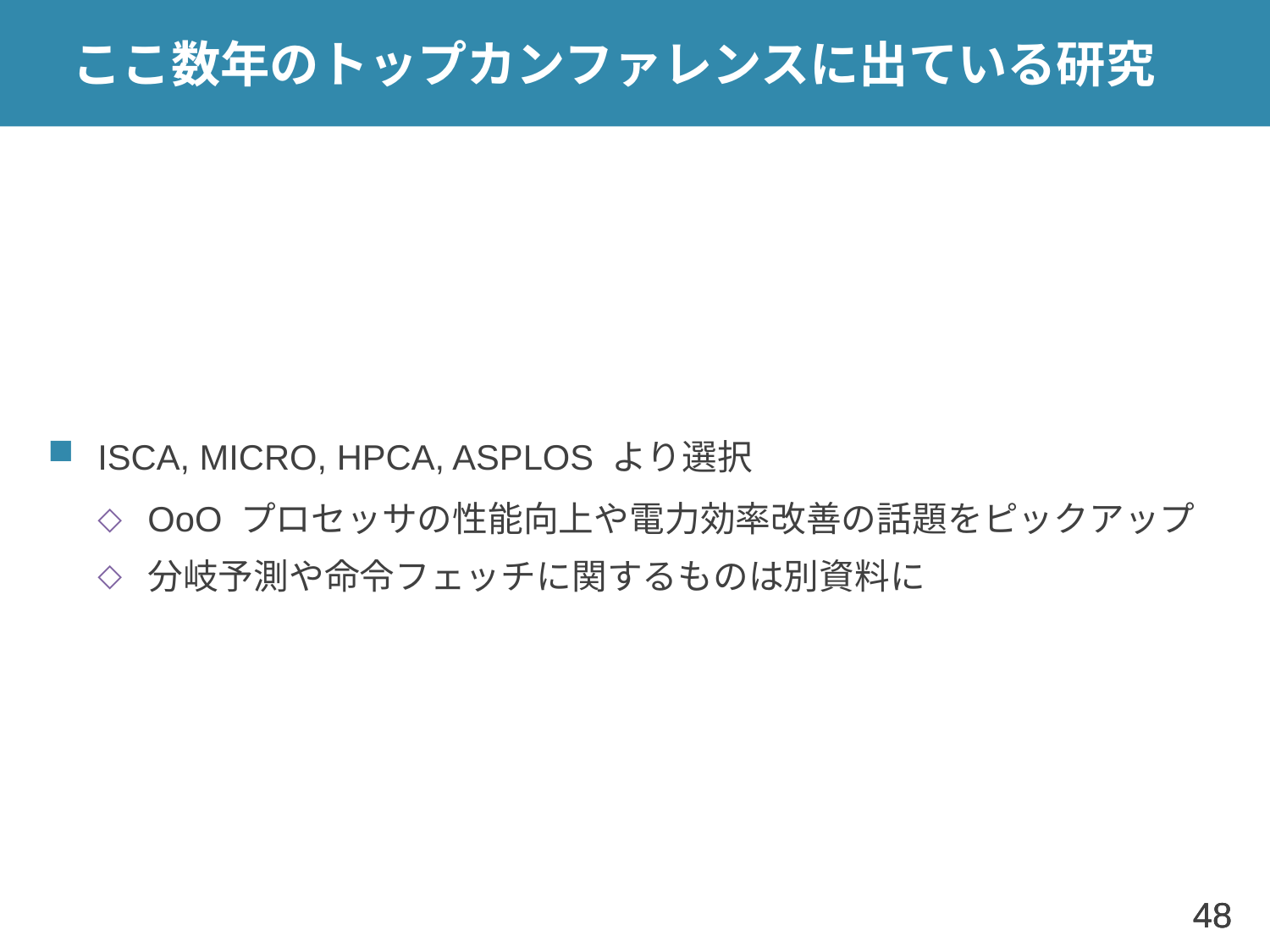

# ここ数年のトップカンファレンスに出ている研究
ISCA, MICRO, HPCA, ASPLOS より選択
OoO プロセッサの性能向上や電力効率改善の話題をピックアップ
分岐予測や命令フェッチに関するものは別資料に